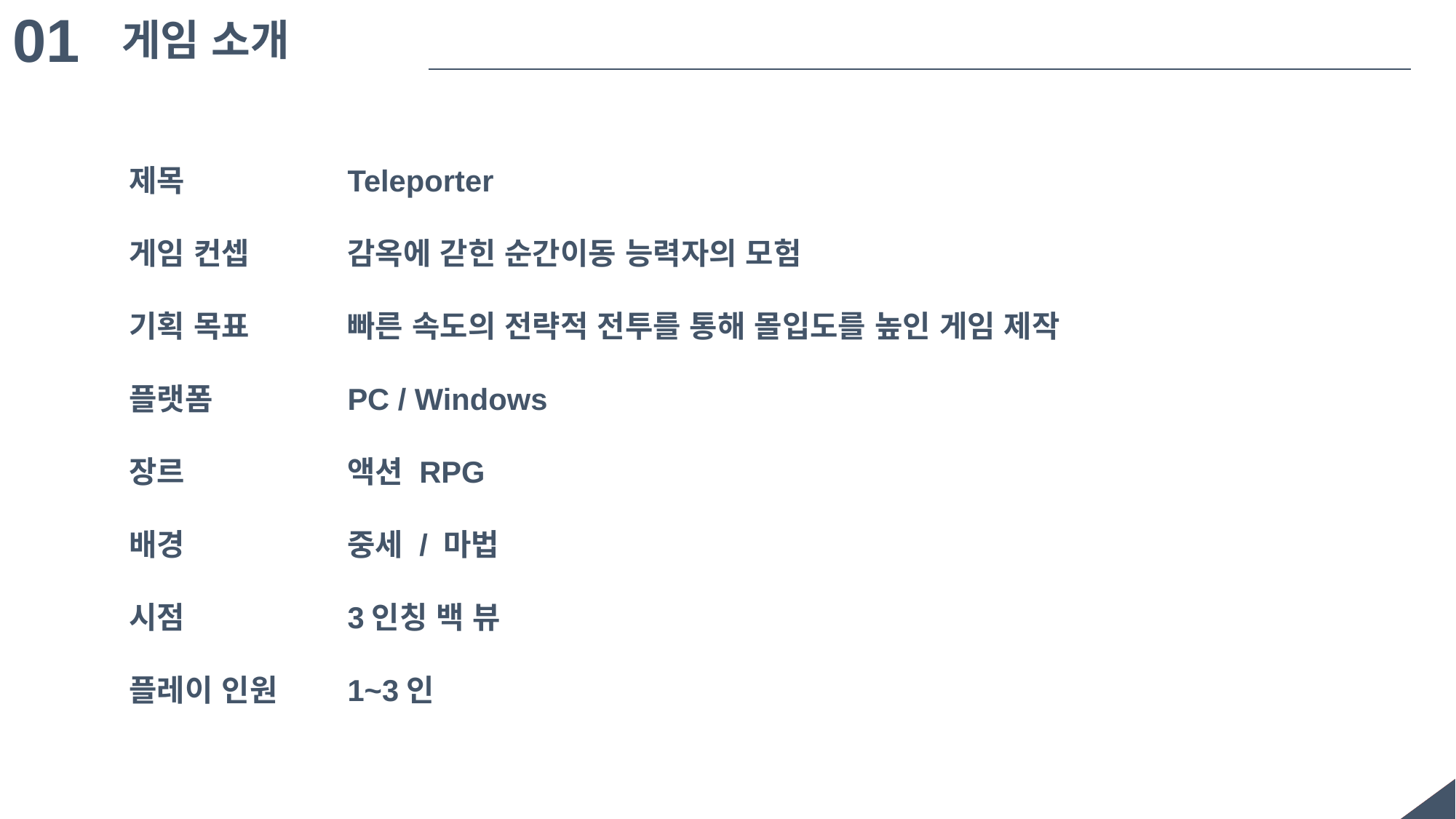

01
게임 소개
제목		Teleporter

게임 컨셉	감옥에 갇힌 순간이동 능력자의 모험

기획 목표	빠른 속도의 전략적 전투를 통해 몰입도를 높인 게임 제작

플랫폼		PC / Windows

장르		액션 RPG

배경		중세 / 마법

시점		3인칭 백 뷰

플레이 인원	1~3인